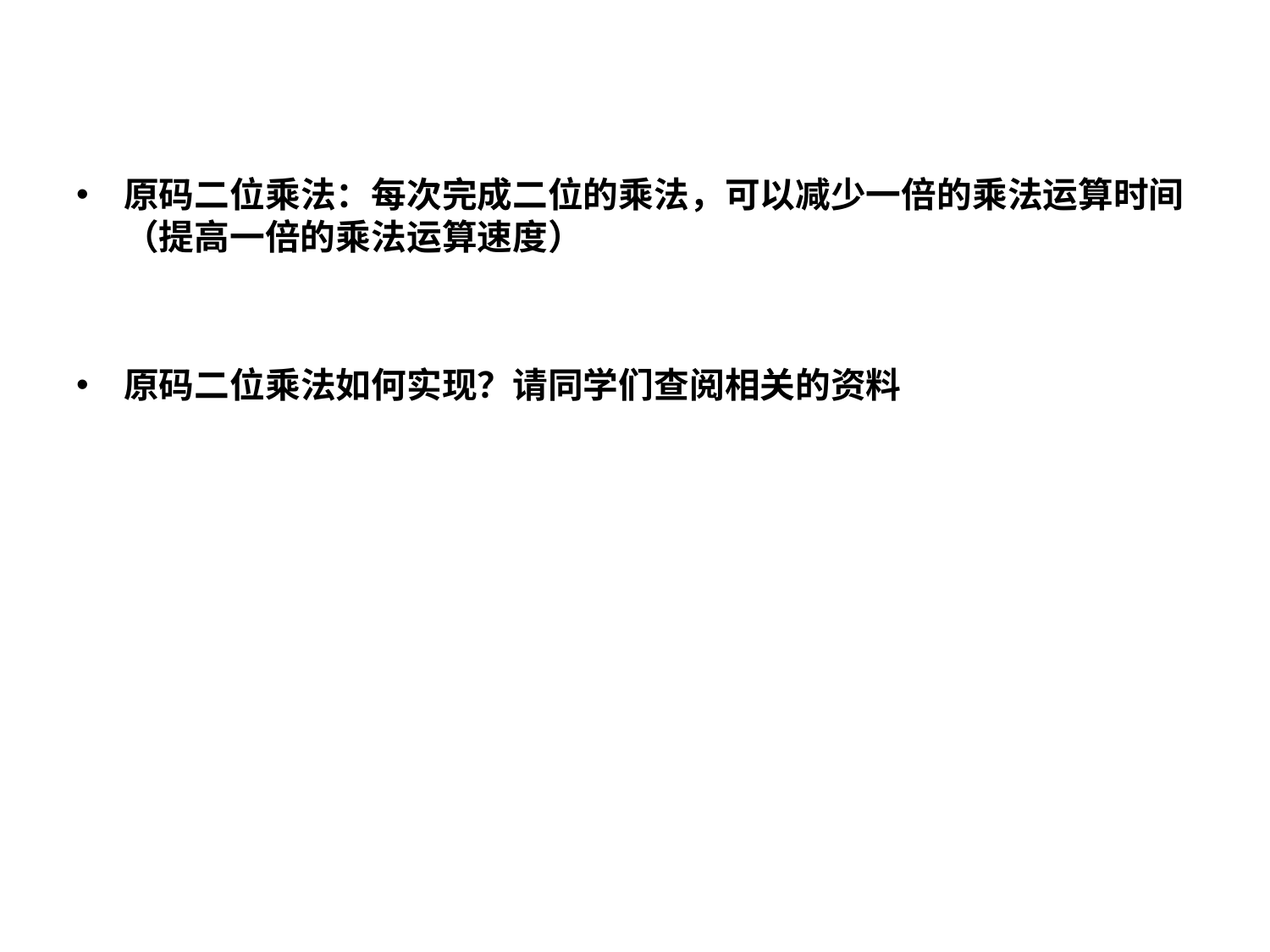

原码二位乘法：每次完成二位的乘法，可以减少一倍的乘法运算时间（提高一倍的乘法运算速度）

原码二位乘法如何实现？请同学们查阅相关的资料